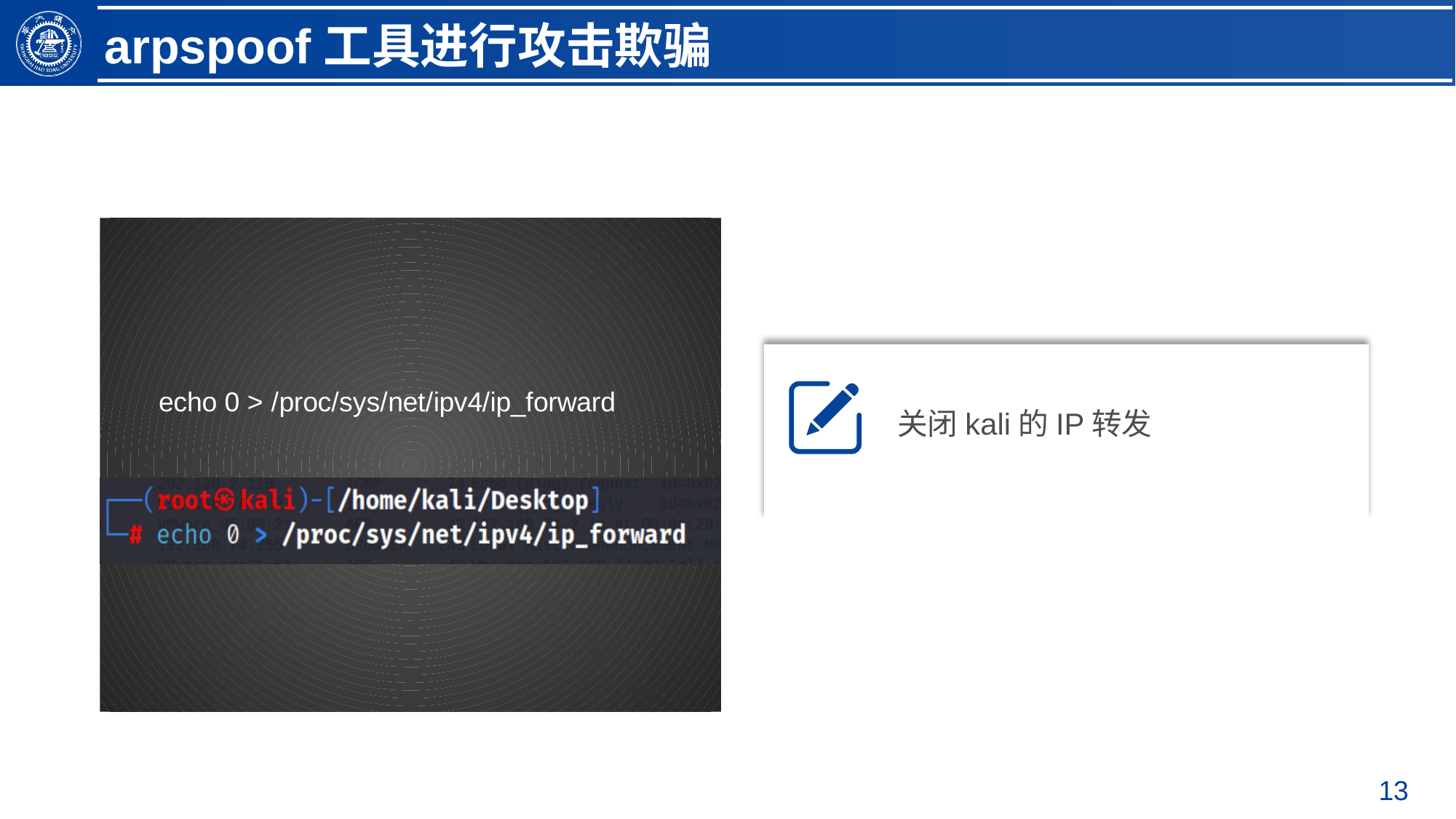

arpspoof工具进行攻击欺骗

### Chart

| Category |
|---|

关闭kali的IP转发
13